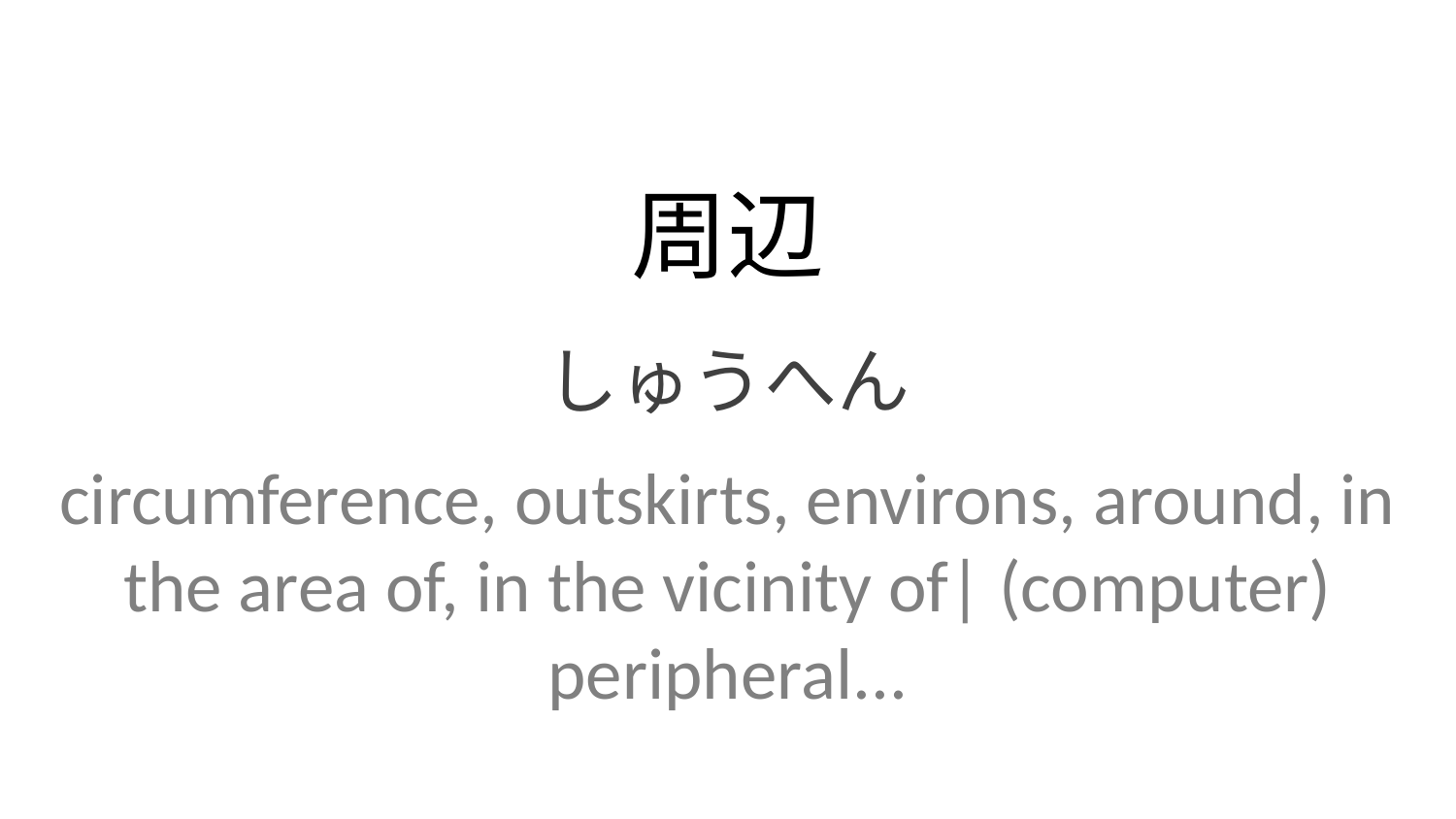

周辺

しゅうへん
circumference, outskirts, environs, around, in the area of, in the vicinity of| (computer) peripheral...